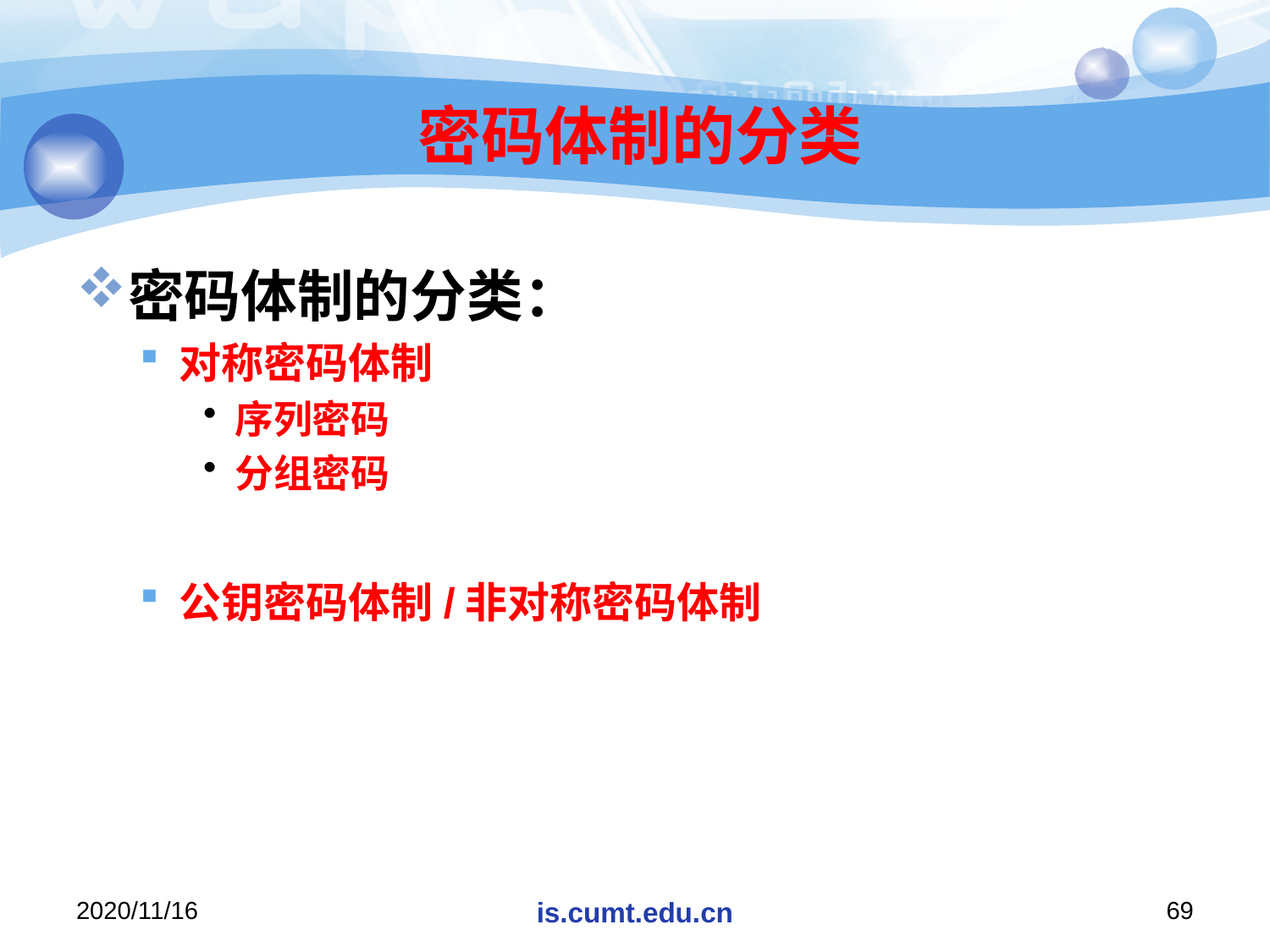

# 密码体制的分类
密码体制的分类：
对称密码体制
序列密码
分组密码

公钥密码体制/非对称密码体制

2020/11/16
is.cumt.edu.cn
69